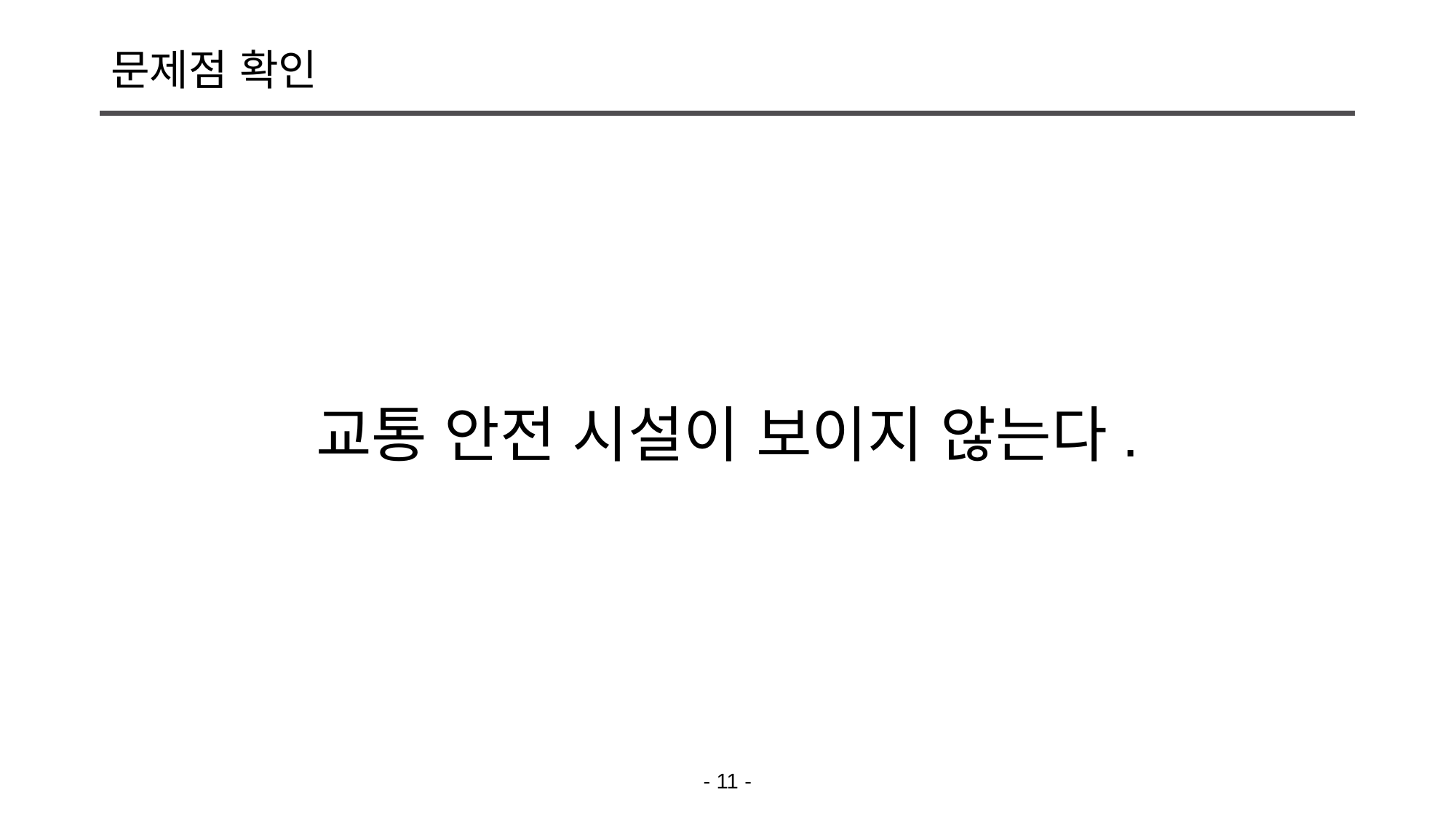

# 문제점 확인
교통 안전 시설이 보이지 않는다.
- 11 -